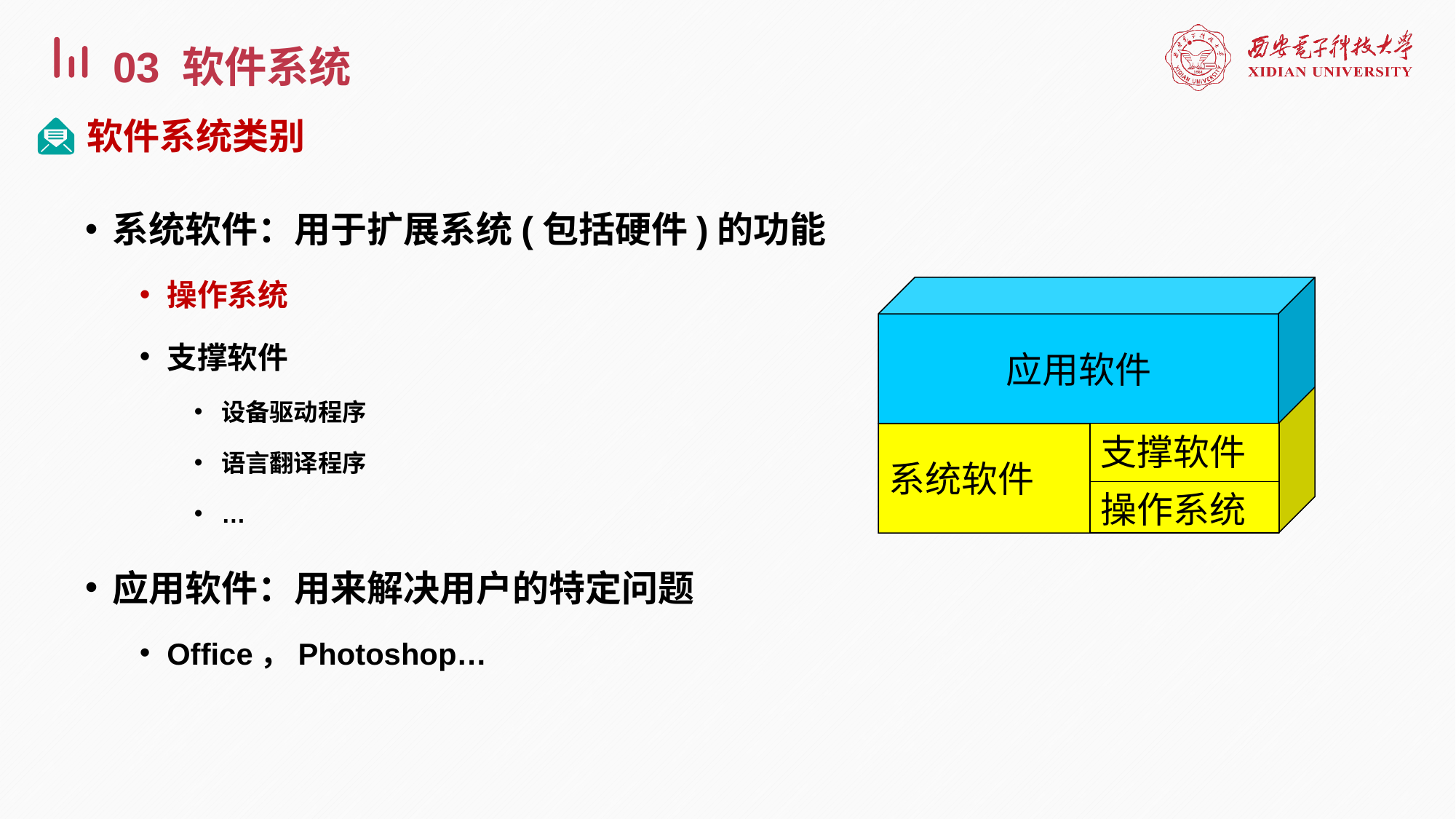

03 软件系统
软件系统类别

系统软件：用于扩展系统(包括硬件)的功能
操作系统
支撑软件
设备驱动程序
语言翻译程序
…
应用软件：用来解决用户的特定问题
Office，Photoshop…
应用软件
系统软件
支撑软件
操作系统